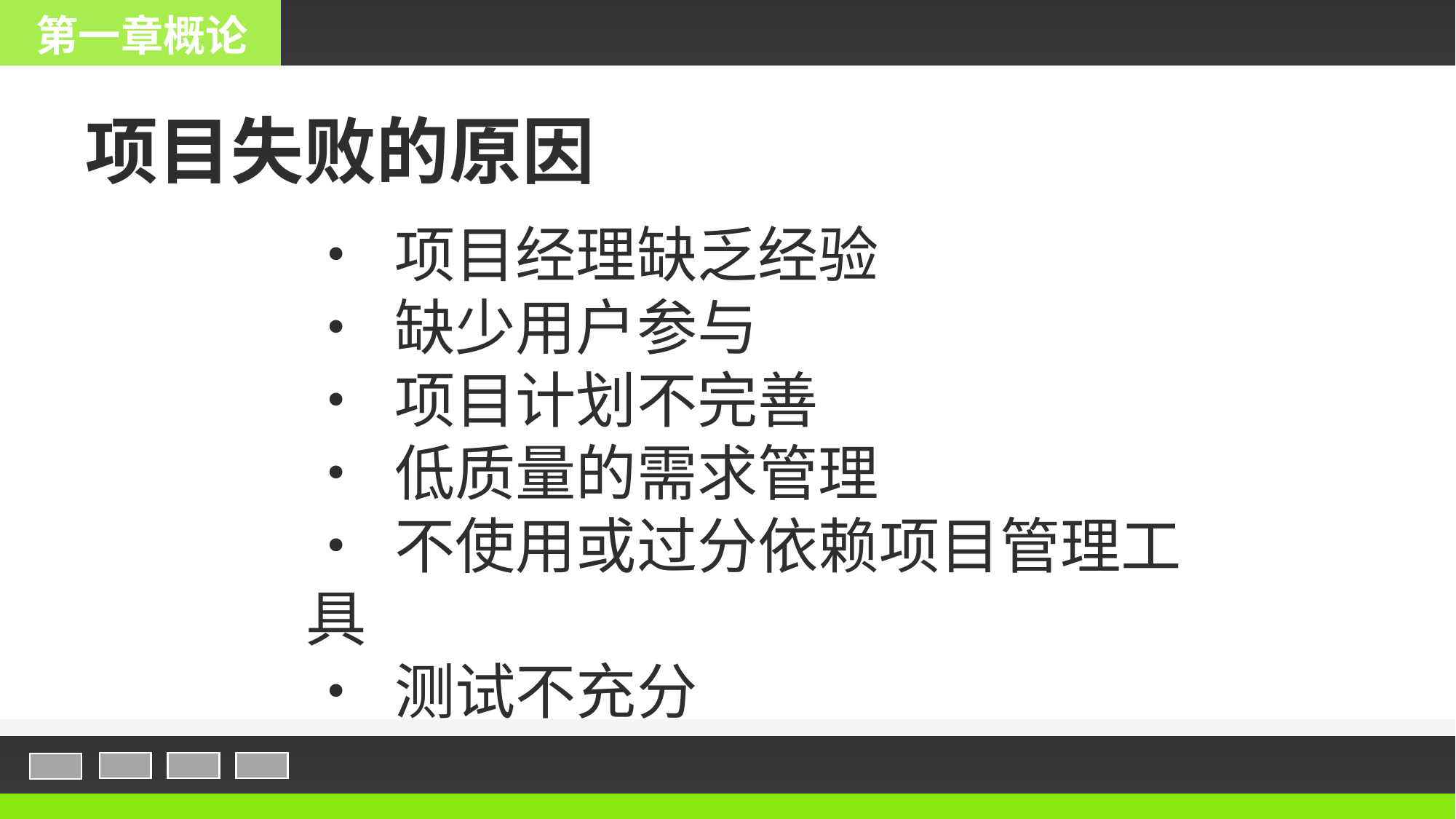

第一章概论
项目失败的原因
• 项目经理缺乏经验
• 缺少用户参与
• 项目计划不完善
• 低质量的需求管理
• 不使用或过分依赖项目管理工具
• 测试不充分